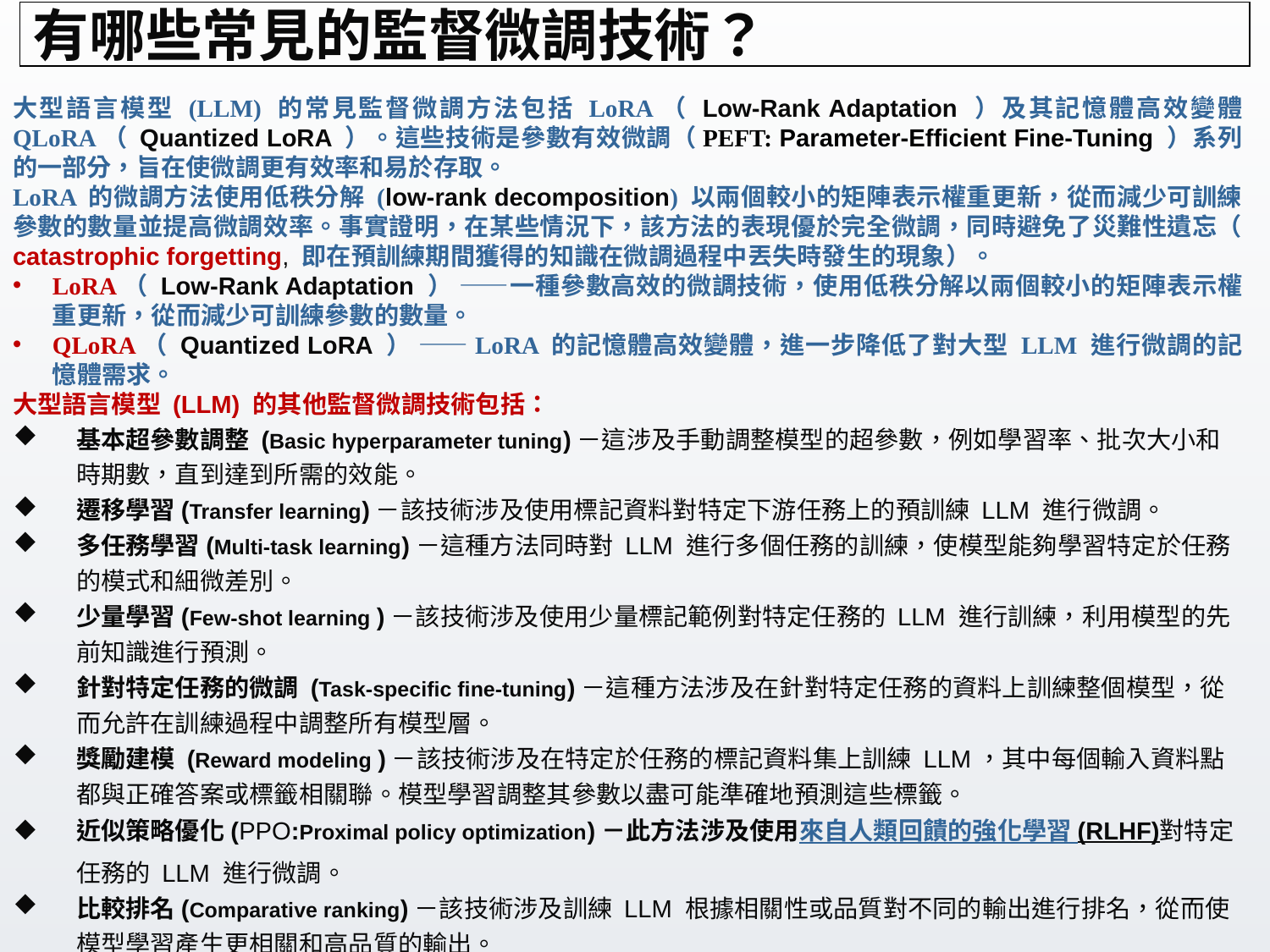

# 有哪些常見的監督微調技術？
大型語言模型 (LLM) 的常見監督微調方法包括 LoRA（ Low-Rank Adaptation ）及其記憶體高效變體 QLoRA（ Quantized LoRA ）。這些技術是參數有效微調（PEFT: Parameter-Efficient Fine-Tuning ）系列的一部分，旨在使微調更有效率和易於存取。
LoRA 的微調方法使用低秩分解 (low-rank decomposition) 以兩個較小的矩陣表示權重更新，從而減少可訓練參數的數量並提高微調效率。事實證明，在某些情況下，該方法的表現優於完全微調，同時避免了災難性遺忘（ catastrophic forgetting, 即在預訓練期間獲得的知識在微調過程中丟失時發生的現象）。
LoRA（ Low-Rank Adaptation ） ——一種參數高效的微調技術，使用低秩分解以兩個較小的矩陣表示權重更新，從而減少可訓練參數的數量。
QLoRA（ Quantized LoRA ） ——LoRA 的記憶體高效變體，進一步降低了對大型 LLM 進行微調的記憶體需求。
大型語言模型 (LLM) 的其他監督微調技術包括：
基本超參數調整 (Basic hyperparameter tuning)－這涉及手動調整模型的超參數，例如學習率、批次大小和時期數，直到達到所需的效能。
遷移學習(Transfer learning)－該技術涉及使用標記資料對特定下游任務上的預訓練 LLM 進行微調。
多任務學習(Multi-task learning)－這種方法同時對 LLM 進行多個任務的訓練，使模型能夠學習特定於任務的模式和細微差別。
少量學習(Few-shot learning )－該技術涉及使用少量標記範例對特定任務的 LLM 進行訓練，利用模型的先前知識進行預測。
針對特定任務的微調 (Task-specific fine-tuning)－這種方法涉及在針對特定任務的資料上訓練整個模型，從而允許在訓練過程中調整所有模型層。
獎勵建模 (Reward modeling )－該技術涉及在特定於任務的標記資料集上訓練 LLM，其中每個輸入資料點都與正確答案或標籤相關聯。模型學習調整其參數以盡可能準確地預測這些標籤。
近似策略優化(PPO:Proximal policy optimization)－此方法涉及使用來自人類回饋的強化學習 (RLHF)對特定任務的 LLM 進行微調。
比較排名(Comparative ranking)－該技術涉及訓練 LLM 根據相關性或品質對不同的輸出進行排名，從而使模型學習產生更相關和高品質的輸出。